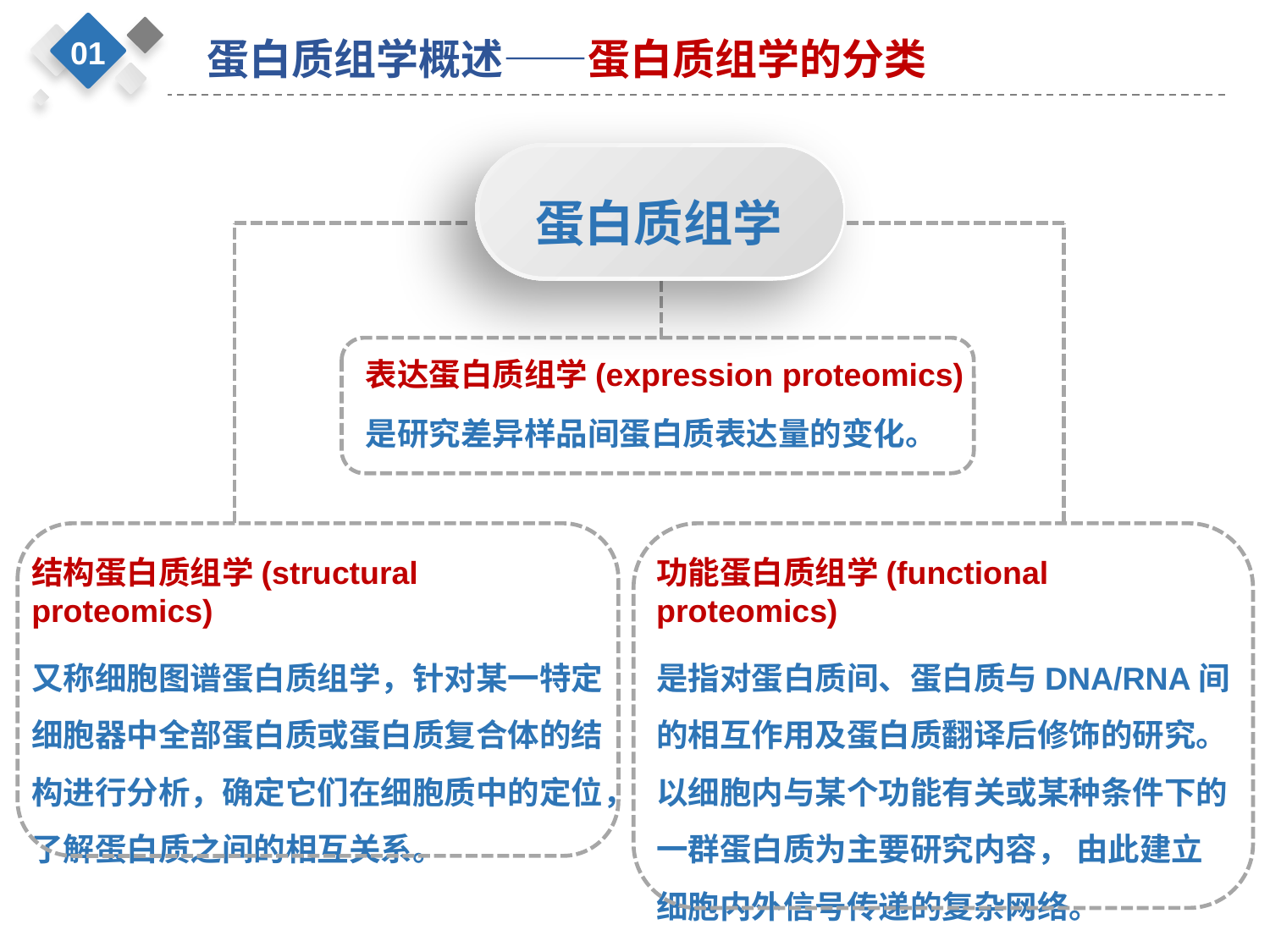

01

蛋白质组学概述——蛋白质组学的分类

蛋白质组学

表达蛋白质组学(expression proteomics)
是研究差异样品间蛋白质表达量的变化。

结构蛋白质组学(structural proteomics)
又称细胞图谱蛋白质组学，针对某一特定细胞器中全部蛋白质或蛋白质复合体的结构进行分析，确定它们在细胞质中的定位，了解蛋白质之间的相互关系。

功能蛋白质组学(functional proteomics)
是指对蛋白质间、蛋白质与DNA/RNA间的相互作用及蛋白质翻译后修饰的研究。以细胞内与某个功能有关或某种条件下的一群蛋白质为主要研究内容， 由此建立细胞内外信号传递的复杂网络。